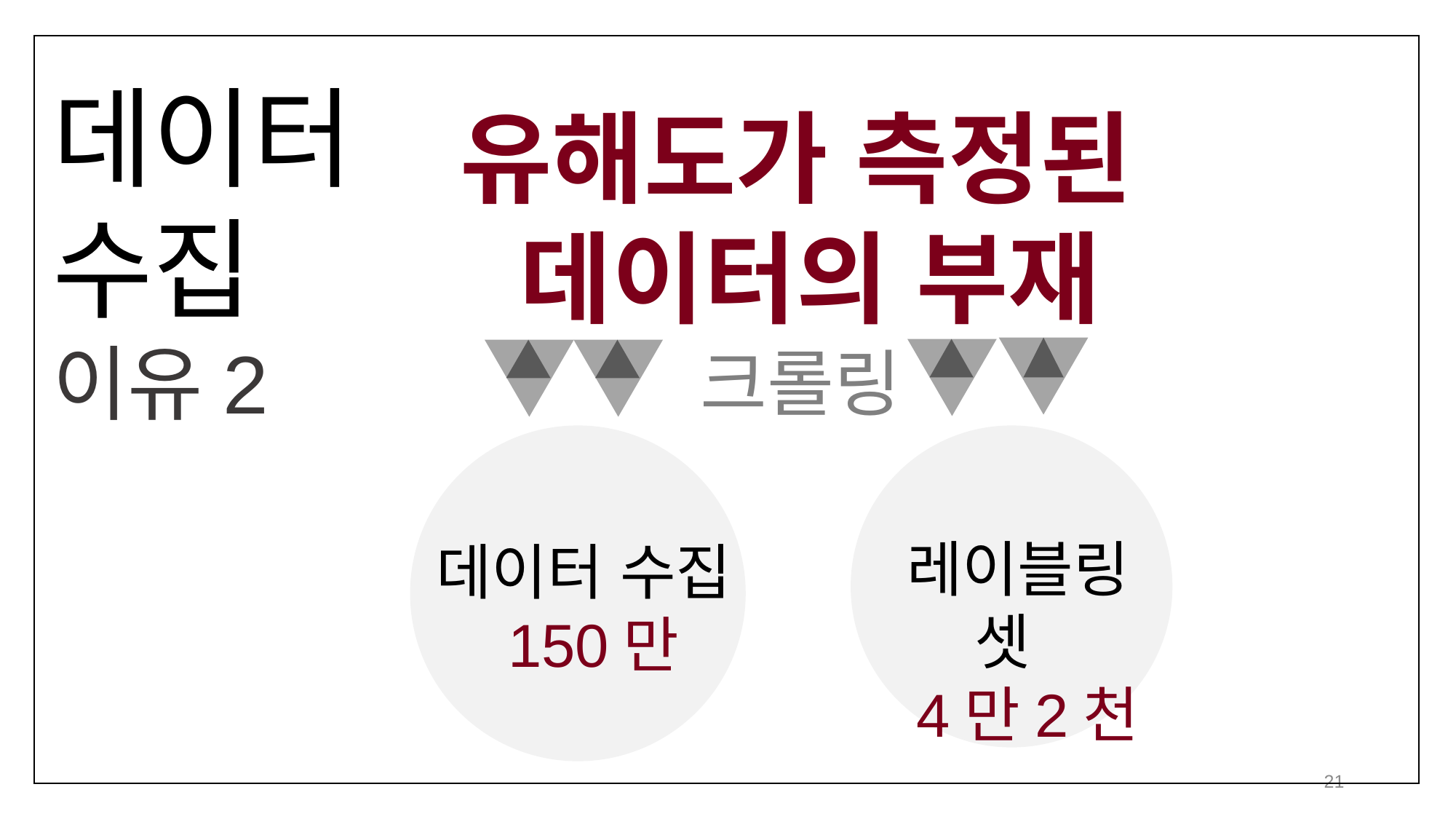

데이터
수집
이유2
유해도가 측정된
데이터의 부재
크롤링

 데이터 수집
   150만

 레이블링 셋
   4만2천

21